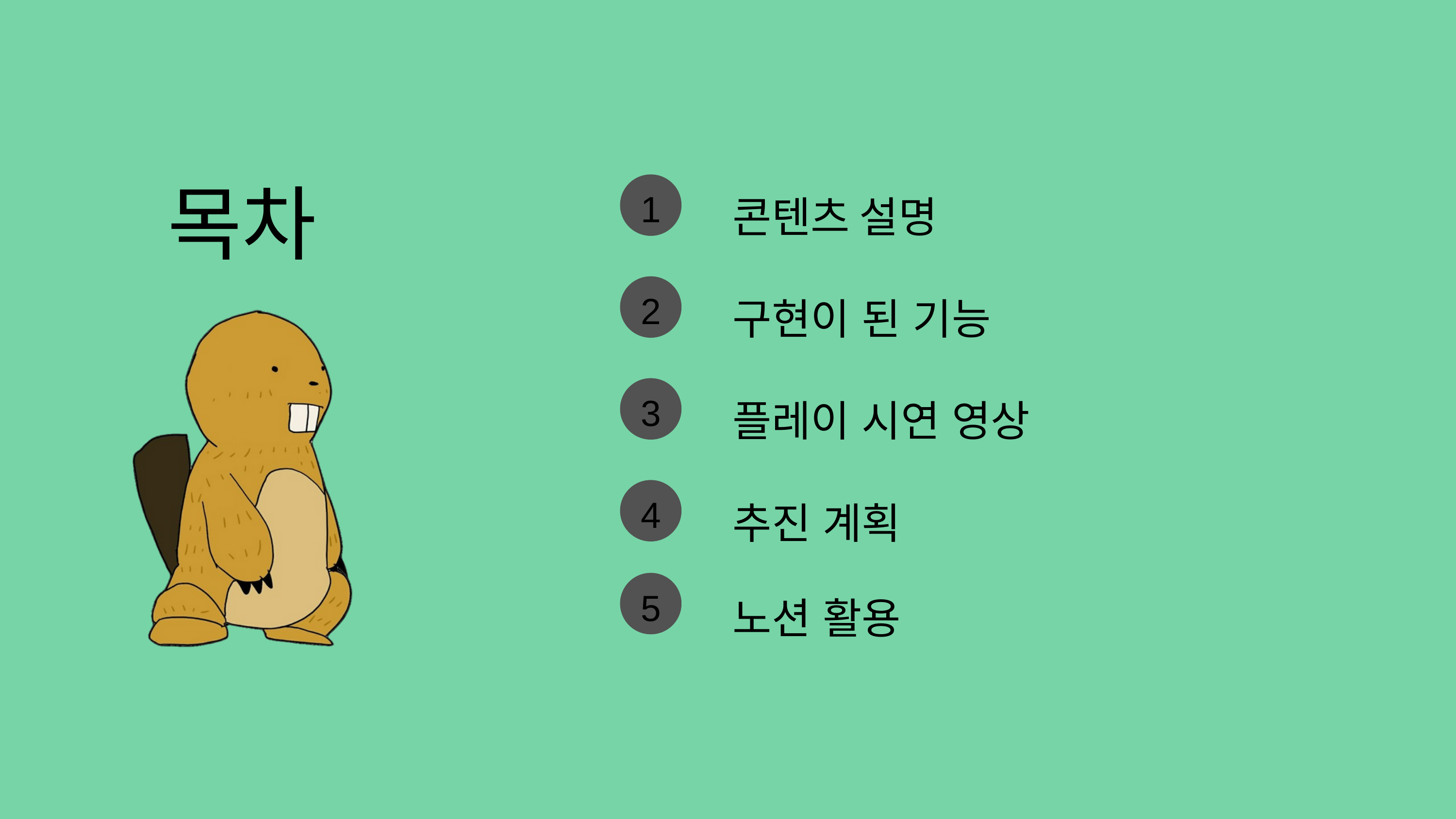

콘텐츠 설명
목차
1

구현이 된 기능
2

플레이 시연 영상
3

추진 계획
4

노션 활용
5